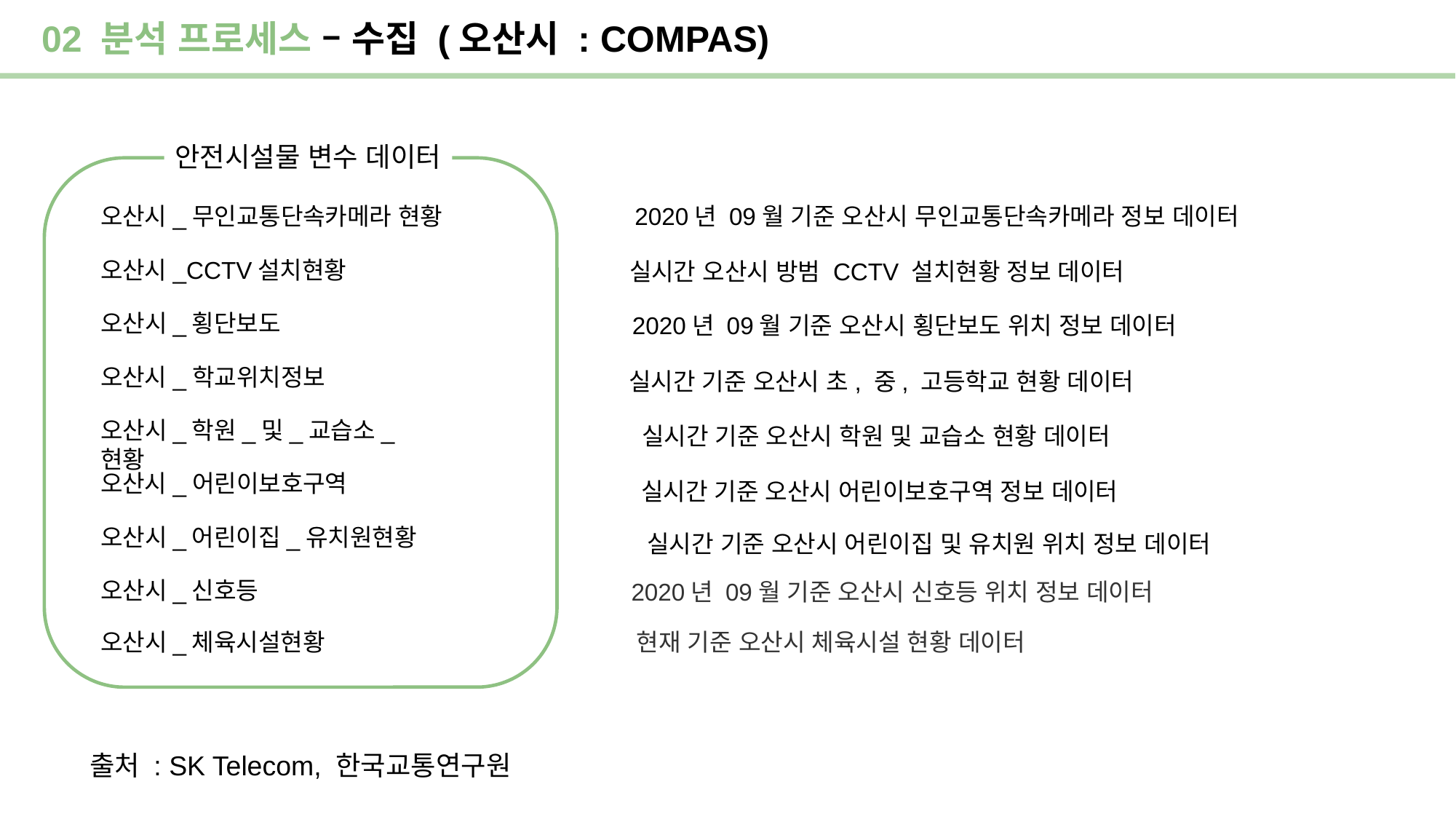

02 분석 프로세스 – 수집 (오산시 : COMPAS)

안전시설물 변수 데이터

2020년 09월 기준 오산시 무인교통단속카메라 정보 데이터
오산시_무인교통단속카메라 현황
오산시_CCTV설치현황
실시간 오산시 방범 CCTV 설치현황 정보 데이터
오산시_횡단보도
2020년 09월 기준 오산시 횡단보도 위치 정보 데이터
오산시_학교위치정보
실시간 기준 오산시 초, 중, 고등학교 현황 데이터
오산시_학원_및_교습소_현황
실시간 기준 오산시 학원 및 교습소 현황 데이터
오산시_어린이보호구역
실시간 기준 오산시 어린이보호구역 정보 데이터
오산시_어린이집_유치원현황
실시간 기준 오산시 어린이집 및 유치원 위치 정보 데이터
오산시_신호등
2020년 09월 기준 오산시 신호등 위치 정보 데이터
오산시_체육시설현황
현재 기준 오산시 체육시설 현황 데이터
출처 : SK Telecom, 한국교통연구원